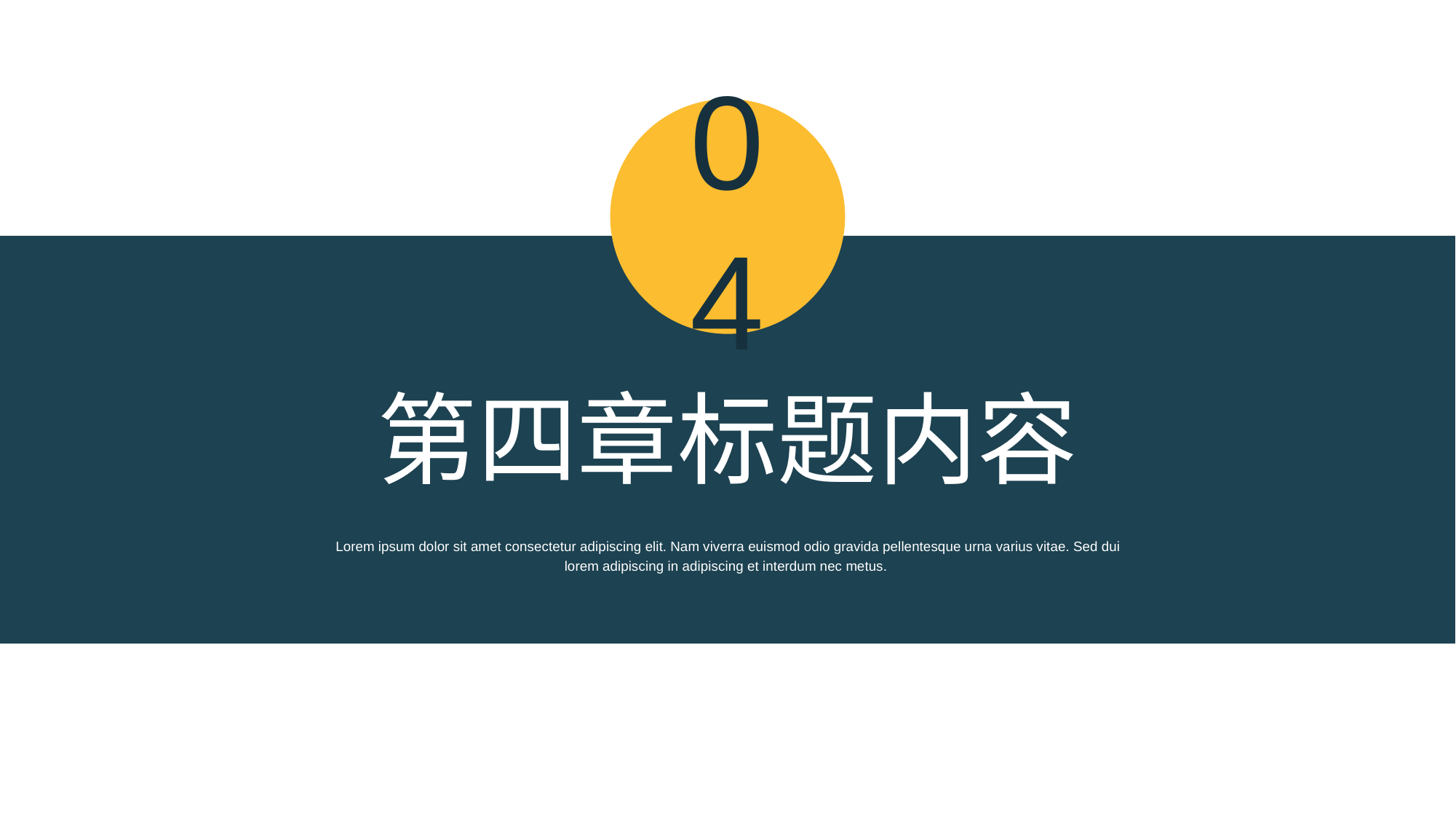

04

第四章标题内容
Lorem ipsum dolor sit amet consectetur adipiscing elit. Nam viverra euismod odio gravida pellentesque urna varius vitae. Sed dui lorem adipiscing in adipiscing et interdum nec metus.